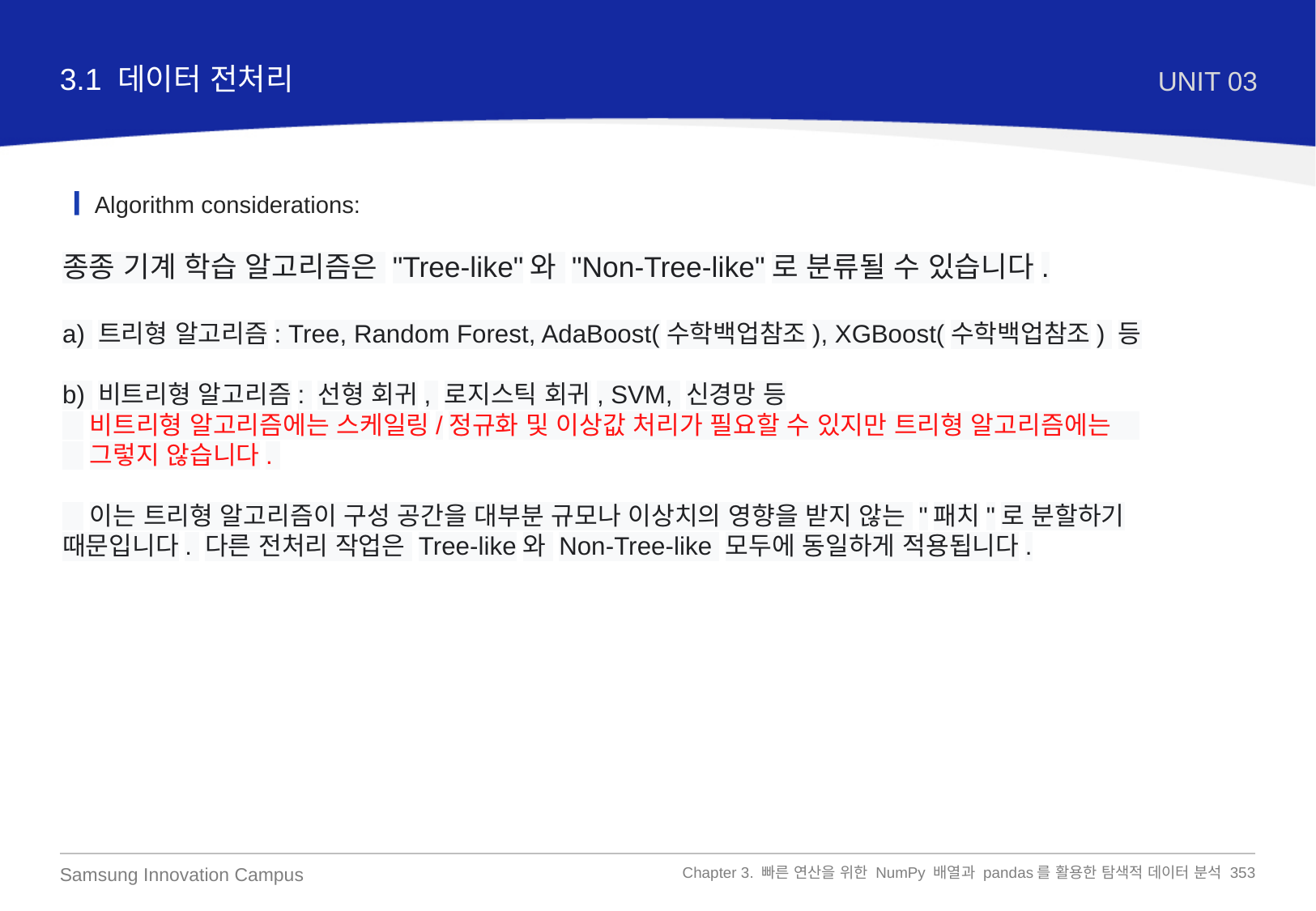

3.1 데이터 전처리
UNIT 03
Algorithm considerations:

종종 기계 학습 알고리즘은 "Tree-like"와 "Non-Tree-like"로 분류될 수 있습니다.

a) 트리형 알고리즘: Tree, Random Forest, AdaBoost(수학백업참조), XGBoost(수학백업참조) 등

b) 비트리형 알고리즘: 선형 회귀, 로지스틱 회귀, SVM, 신경망 등
   비트리형 알고리즘에는 스케일링/정규화 및 이상값 처리가 필요할 수 있지만 트리형 알고리즘에는
   그렇지 않습니다.

   이는 트리형 알고리즘이 구성 공간을 대부분 규모나 이상치의 영향을 받지 않는 "패치"로 분할하기 때문입니다. 다른 전처리 작업은 Tree-like와 Non-Tree-like 모두에 동일하게 적용됩니다.